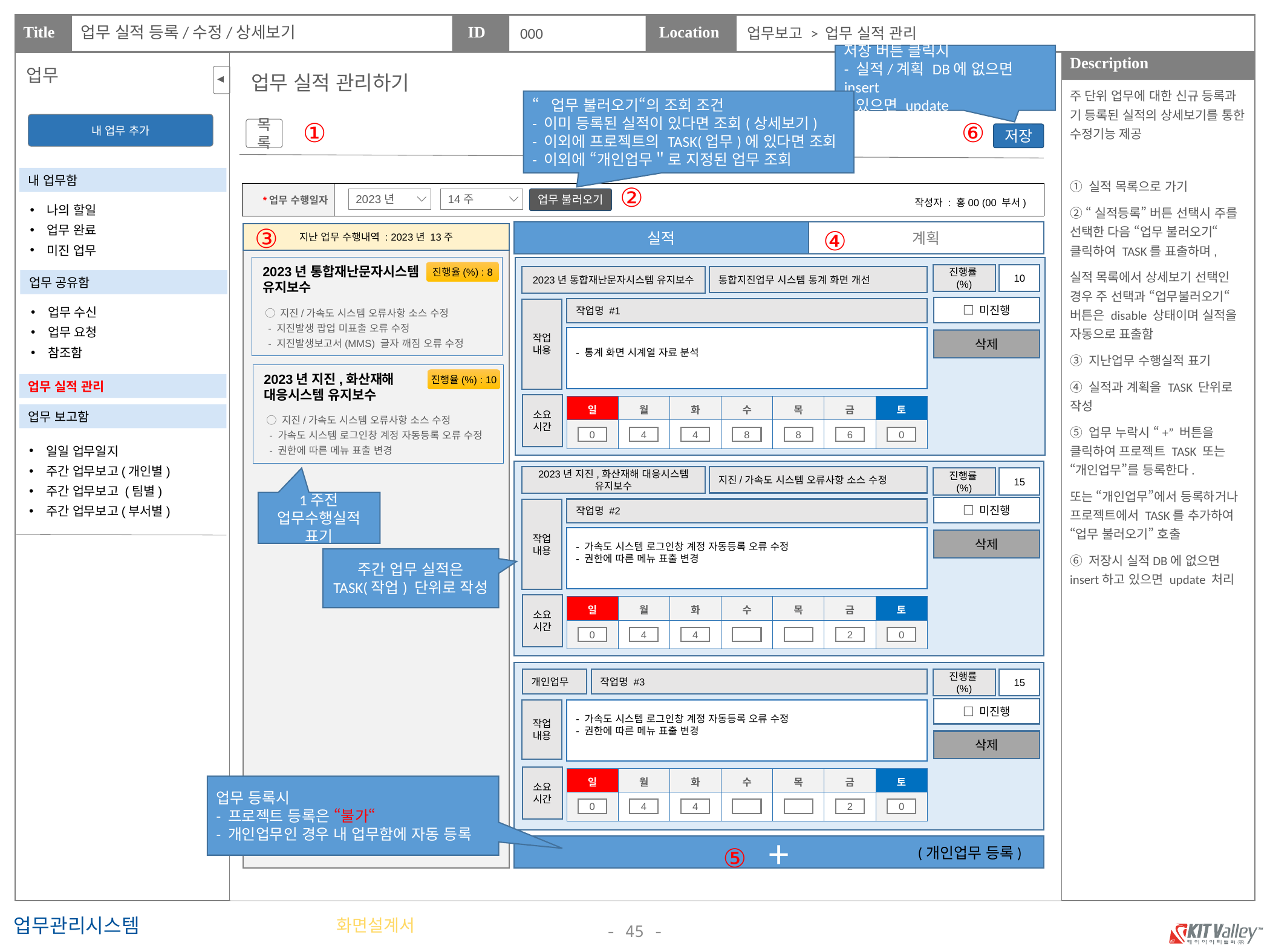

업무 실적 등록/수정/상세보기
000
업무보고 > 업무 실적 관리
저장 버튼 클릭시
- 실적/계획 DB에 없으면 insert
- 있으면 update
업무

업무 실적 관리하기
주 단위 업무에 대한 신규 등록과 기 등록된 실적의 상세보기를 통한 수정기능 제공

① 실적 목록으로 가기
② “실적등록” 버튼 선택시 주를 선택한 다음 “업무 불러오기“ 클릭하여 TASK를 표출하며,
실적 목록에서 상세보기 선택인 경우 주 선택과 “업무불러오기“ 버튼은 disable 상태이며 실적을 자동으로 표출함
③ 지난업무 수행실적 표기
④ 실적과 계획을 TASK 단위로 작성
⑤ 업무 누락시 “+” 버튼을 클릭하여 프로젝트 TASK 또는 “개인업무”를 등록한다.
또는 “개인업무”에서 등록하거나 프로젝트에서 TASK를 추가하여 “업무 불러오기” 호출
⑥ 저장시 실적DB에 없으면 insert하고 있으면 update 처리

“업무 불러오기“의 조회 조건
- 이미 등록된 실적이 있다면 조회(상세보기)
- 이외에 프로젝트의 TASK(업무)에 있다면 조회
- 이외에 “개인업무＂로 지정된 업무 조회
⑥
①
내 업무 추가
목록
저장
내 업무함
②
| \*업무 수행일자 |  |
| --- | --- |
작성자 : 홍00 (00 부서)
2023년

14주

업무 불러오기
나의 할일
업무 완료
미진 업무
③
④
실적
계획
지난 업무 수행내역 : 2023년 13주

진행율(%) : 8
2023년 통합재난문자시스템 유지보수
진행률(%)
10
2023년 통합재난문자시스템 유지보수
통합지진업무 시스템 통계 화면 개선
업무 공유함
업무 수신
업무 요청
참조함
□ 미진행
작업명 #1
작업
내용
◯ 지진/가속도 시스템 오류사항 소스 수정
 - 지진발생 팝업 미표출 오류 수정
 - 지진발생보고서(MMS) 글자 깨짐 오류 수정
- 통계 화면 시계열 자료 분석

삭제

진행율(%) : 10
2023년 지진,화산재해 대응시스템 유지보수
업무 실적 관리
소요
시간
| 일 | 월 | 화 | 수 | 목 | 금 | 토 |
| --- | --- | --- | --- | --- | --- | --- |
|  |  |  |  |  |  |  |
업무 보고함
◯ 지진/가속도 시스템 오류사항 소스 수정
 - 가속도 시스템 로그인창 계정 자동등록 오류 수정
 - 권한에 따른 메뉴 표출 변경
0
4
4
8
8
6
0
일일 업무일지
주간 업무보고(개인별)
주간 업무보고 (팀별)
주간 업무보고(부서별)

2023년 지진,화산재해 대응시스템 유지보수
지진/가속도 시스템 오류사항 소스 수정
진행률(%)
15
1주전 업무수행실적 표기
□ 미진행
작업명 #2
작업
내용
- 가속도 시스템 로그인창 계정 자동등록 오류 수정
- 권한에 따른 메뉴 표출 변경

삭제
주간 업무 실적은 TASK(작업) 단위로 작성
소요
시간
| 일 | 월 | 화 | 수 | 목 | 금 | 토 |
| --- | --- | --- | --- | --- | --- | --- |
|  |  |  |  |  |  |  |
0
4
4

2
0

작업명 #3
개인업무
진행률(%)
15
□ 미진행
작업
내용
- 가속도 시스템 로그인창 계정 자동등록 오류 수정
- 권한에 따른 메뉴 표출 변경

삭제
소요
시간
| 일 | 월 | 화 | 수 | 목 | 금 | 토 |
| --- | --- | --- | --- | --- | --- | --- |
|  |  |  |  |  |  |  |
업무 등록시
- 프로젝트 등록은 “불가“
- 개인업무인 경우 내 업무함에 자동 등록
0
4
4

2
0
+
⑤
(개인업무 등록)